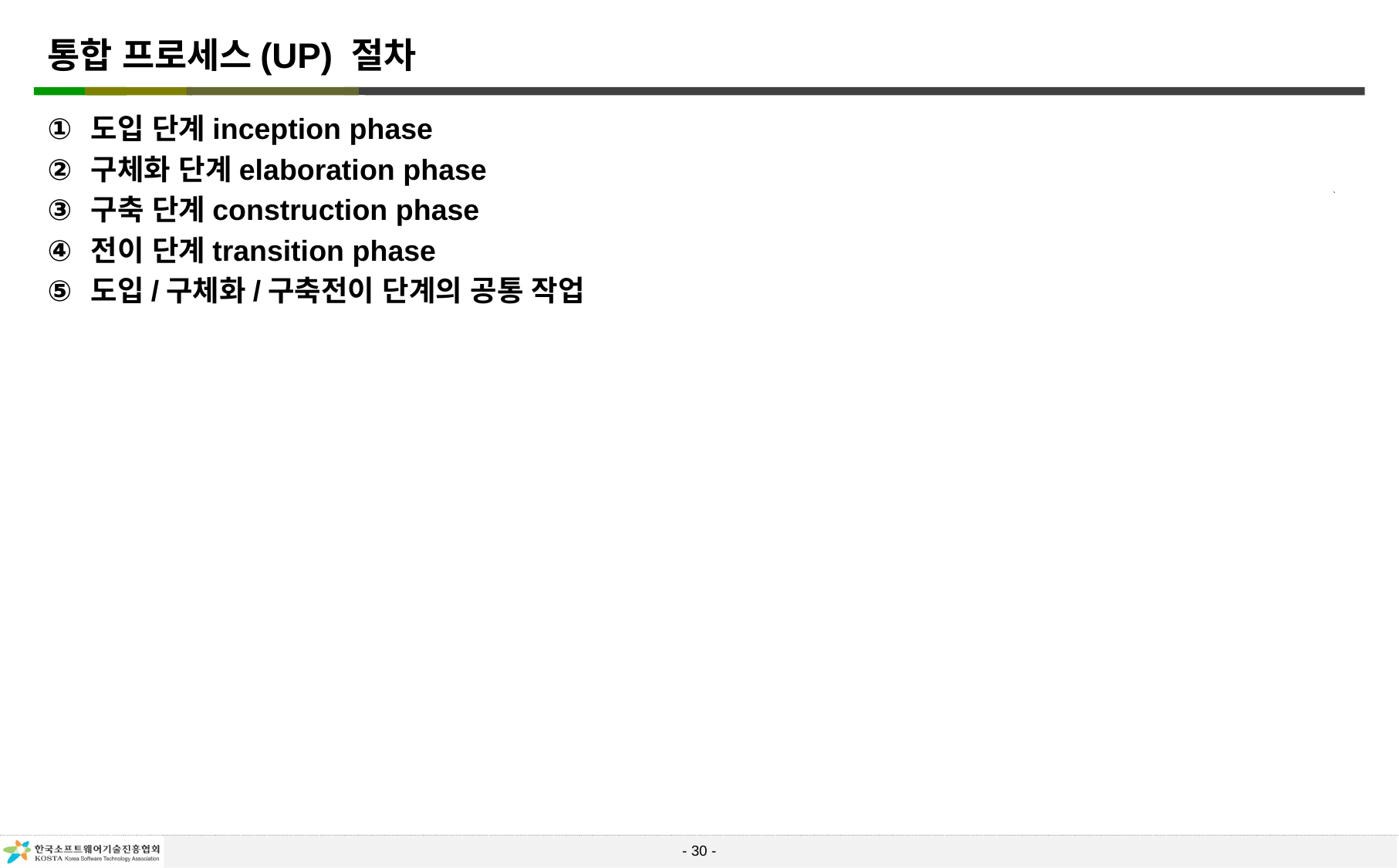

# 통합 프로세스(UP) 절차
도입 단계inception phase
구체화 단계elaboration phase
구축 단계construction phase
전이 단계transition phase
도입/구체화/구축전이 단계의 공통 작업